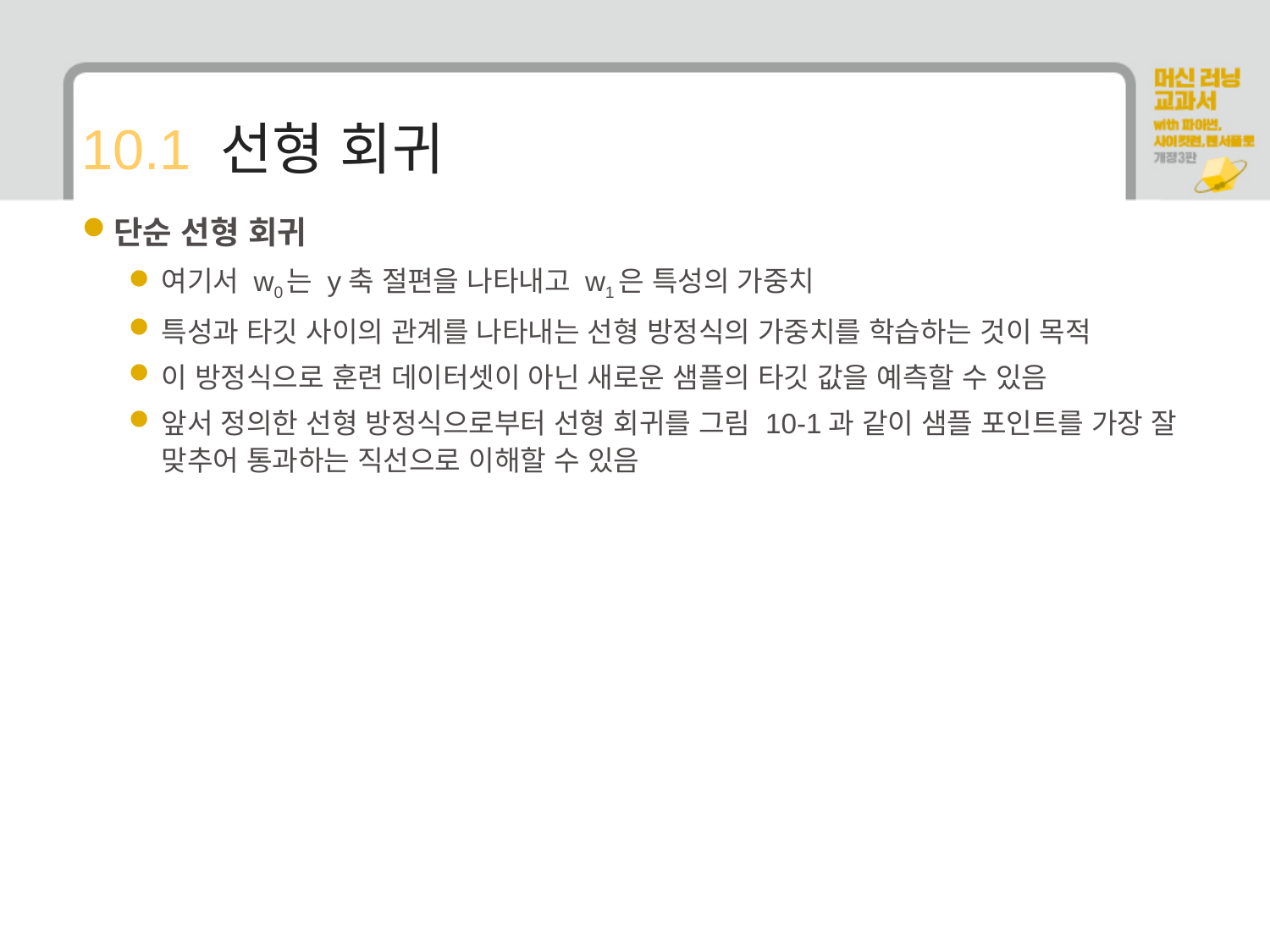

# 10.1 선형 회귀
단순 선형 회귀
여기서 w0는 y축 절편을 나타내고 w1은 특성의 가중치
특성과 타깃 사이의 관계를 나타내는 선형 방정식의 가중치를 학습하는 것이 목적
이 방정식으로 훈련 데이터셋이 아닌 새로운 샘플의 타깃 값을 예측할 수 있음
앞서 정의한 선형 방정식으로부터 선형 회귀를 그림 10-1과 같이 샘플 포인트를 가장 잘 맞추어 통과하는 직선으로 이해할 수 있음